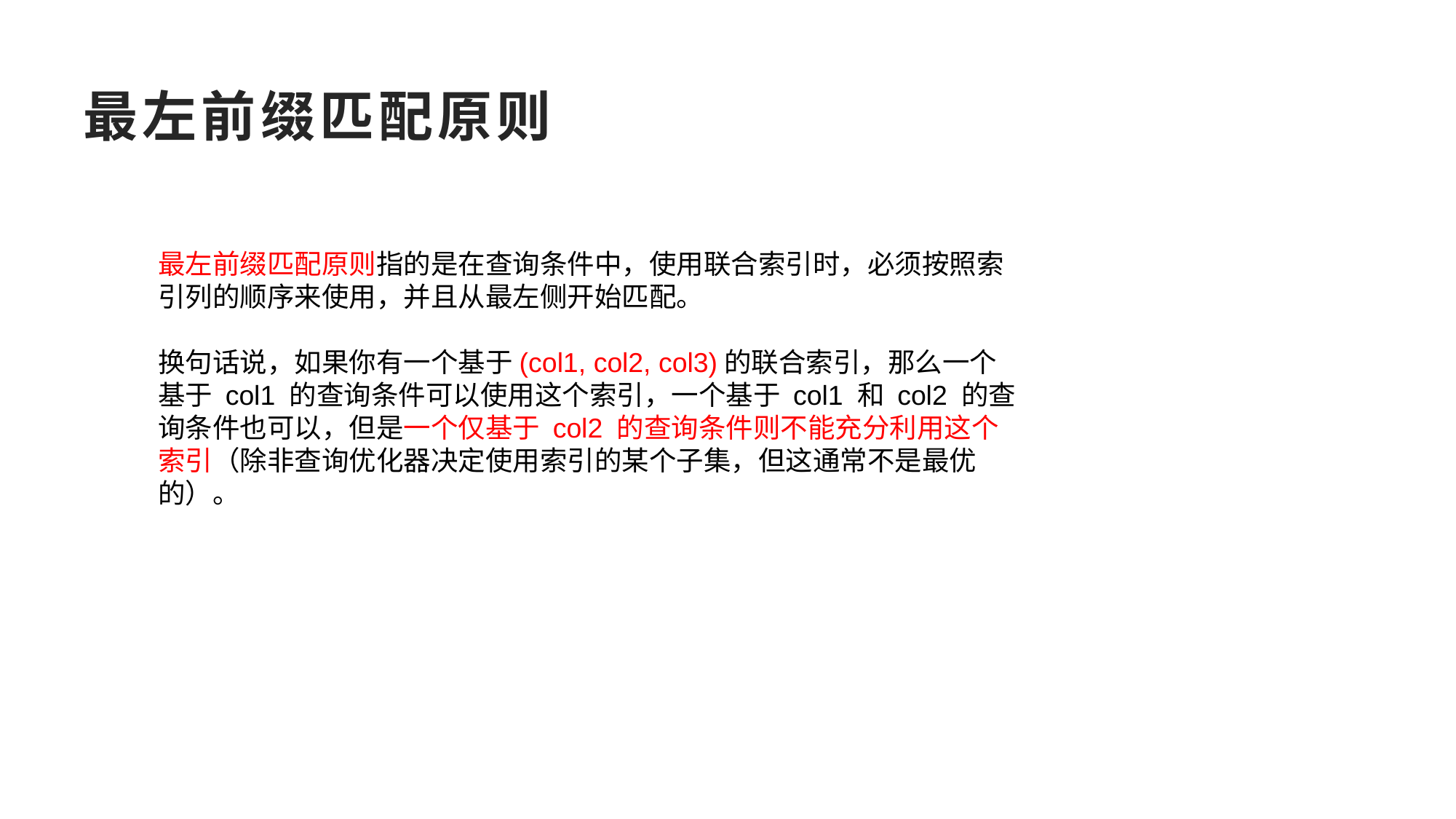

最左前缀匹配原则
最左前缀匹配原则指的是在查询条件中，使用联合索引时，必须按照索引列的顺序来使用，并且从最左侧开始匹配。

换句话说，如果你有一个基于(col1, col2, col3)的联合索引，那么一个基于 col1 的查询条件可以使用这个索引，一个基于 col1 和 col2 的查询条件也可以，但是一个仅基于 col2 的查询条件则不能充分利用这个索引（除非查询优化器决定使用索引的某个子集，但这通常不是最优的）。